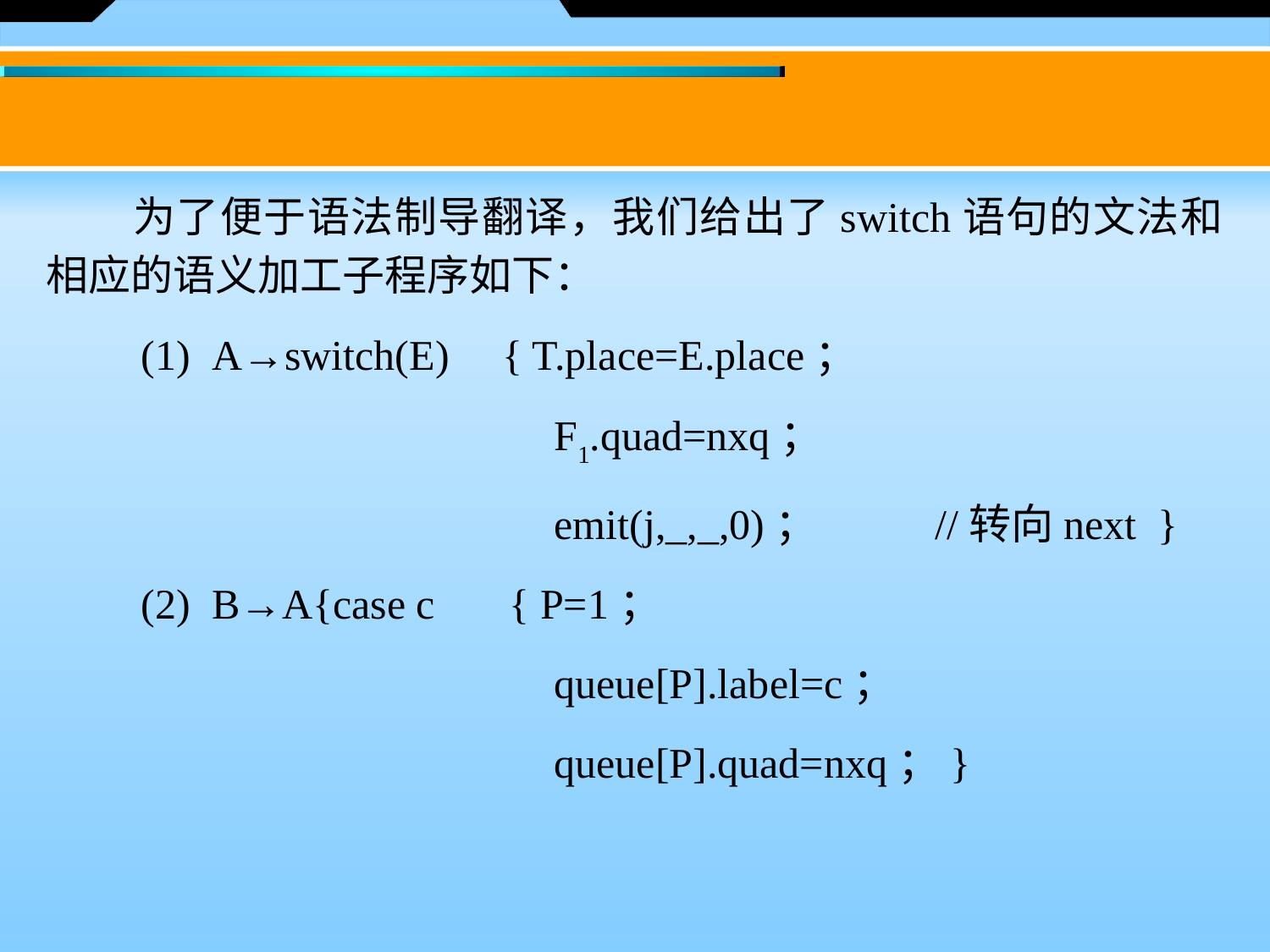

为了便于语法制导翻译，我们给出了switch语句的文法和相应的语义加工子程序如下：
　　(1)  A→switch(E)     { T.place=E.place；
				F1.quad=nxq；
				emit(j,_,_,0)； 	//转向next  }
　　(2)  B→A{case c       { P=1；
				queue[P].label=c；
				queue[P].quad=nxq；}